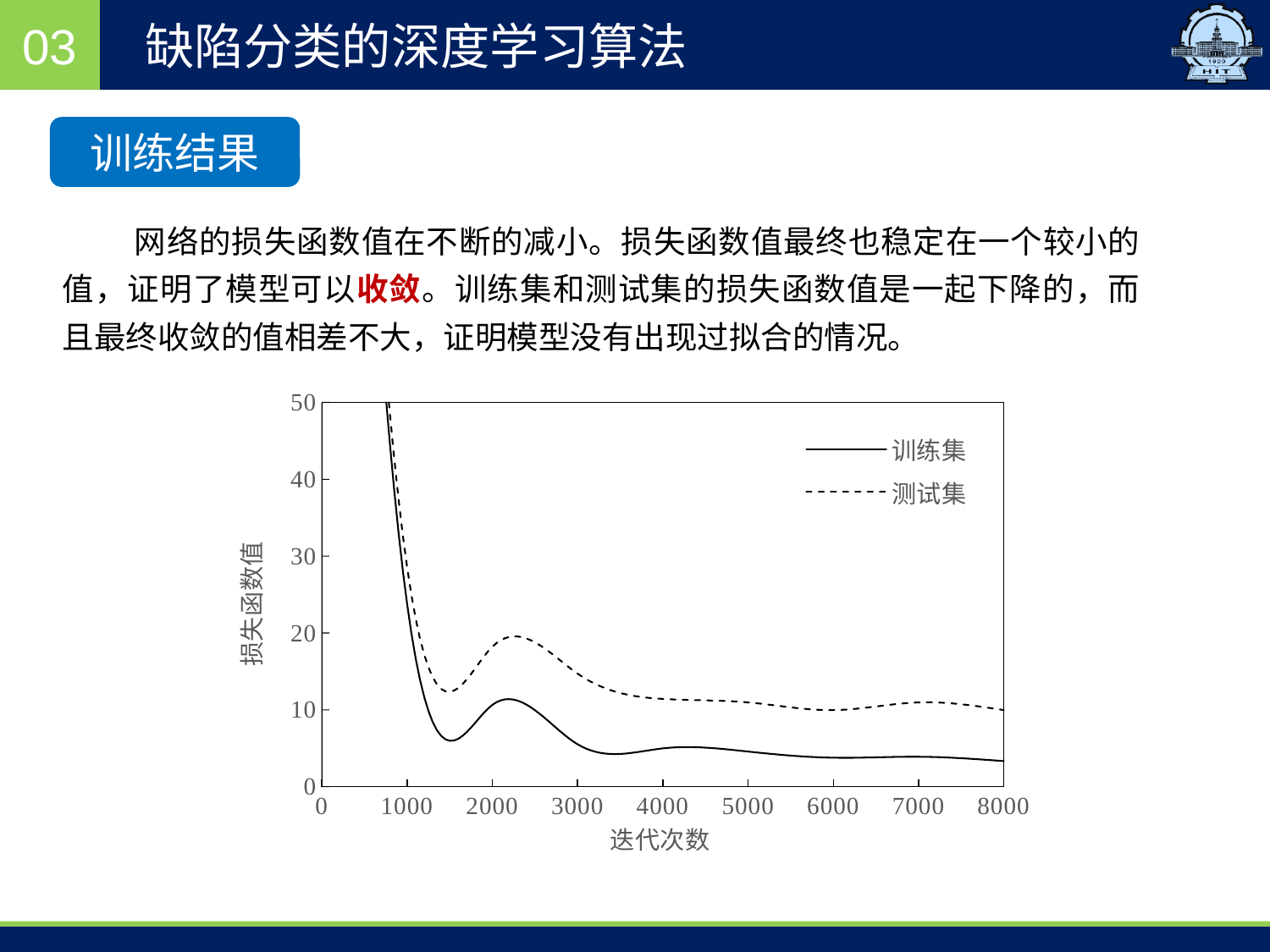

03
缺陷分类的深度学习算法
训练结果
        网络的损失函数值在不断的减小。损失函数值最终也稳定在一个较小的值，证明了模型可以收敛。训练集和测试集的损失函数值是一起下降的，而且最终收敛的值相差不大，证明模型没有出现过拟合的情况。

### Chart

| Category | 训练集 | 测试集 |
|---|---|---|
| 0 | 181.971252441406 | 181.190948486328 |
| 1000 | 23.73823928833 | 28.5315589904785 |
| 2000 | 10.6445007324218 | 18.2125720977783 |
| 3000 | 5.51008701324462 | 14.7027387619018 |
| 4000 | 4.97962522506713 | 11.4210739135742 |
| 5000 | 4.56515479087829 | 10.9654312133789 |
| 6000 | 3.7657082080841 | 9.9654312133789 |
| 7000 | 3.89216291904449 | 10.9654312133789 |
| 8000 | 3.32618641853332 | 9.9654312133789 |